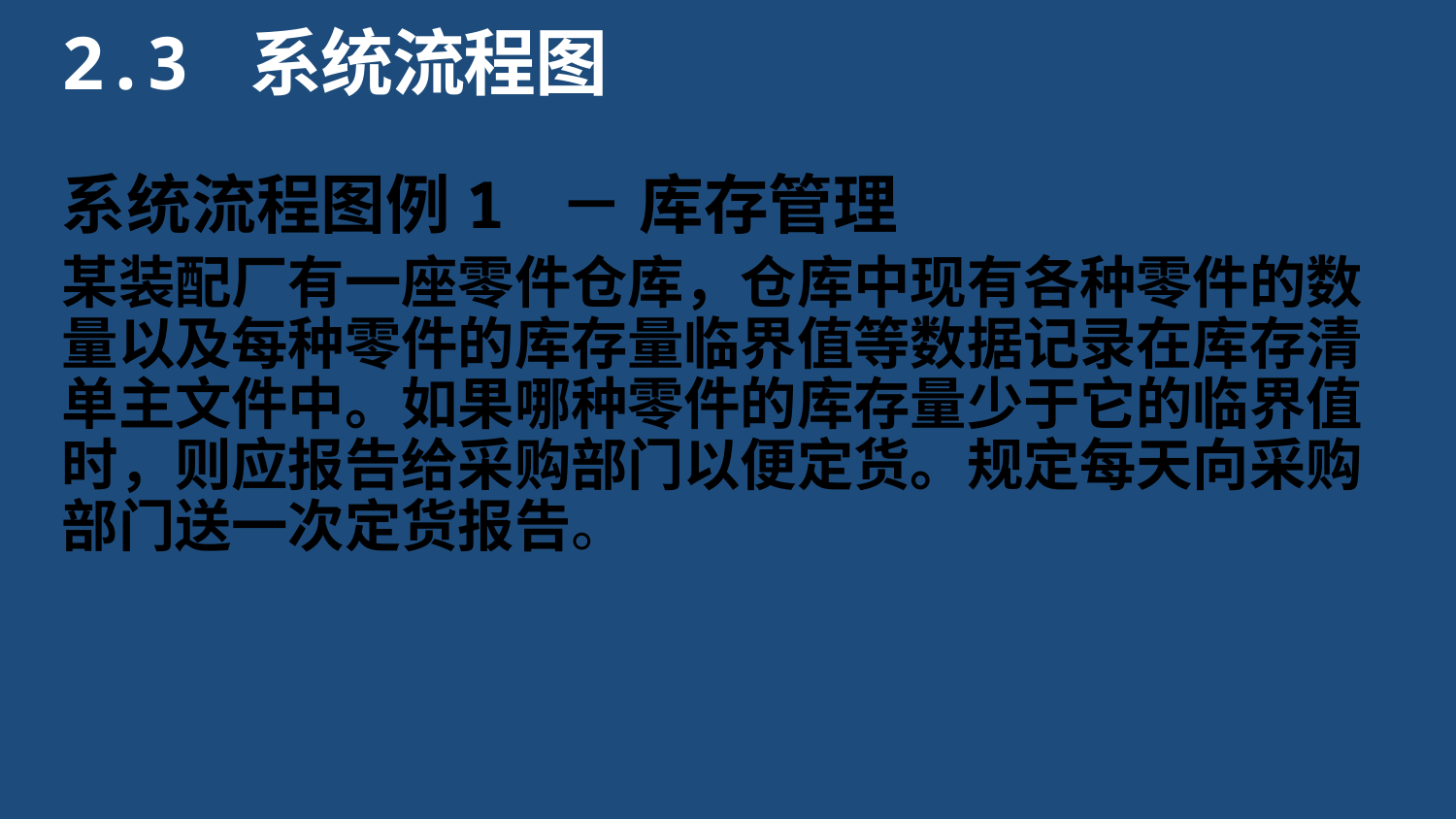

2.3 系统流程图
系统流程图例1 － 库存管理
某装配厂有一座零件仓库，仓库中现有各种零件的数量以及每种零件的库存量临界值等数据记录在库存清单主文件中。如果哪种零件的库存量少于它的临界值时，则应报告给采购部门以便定货。规定每天向采购部门送一次定货报告。